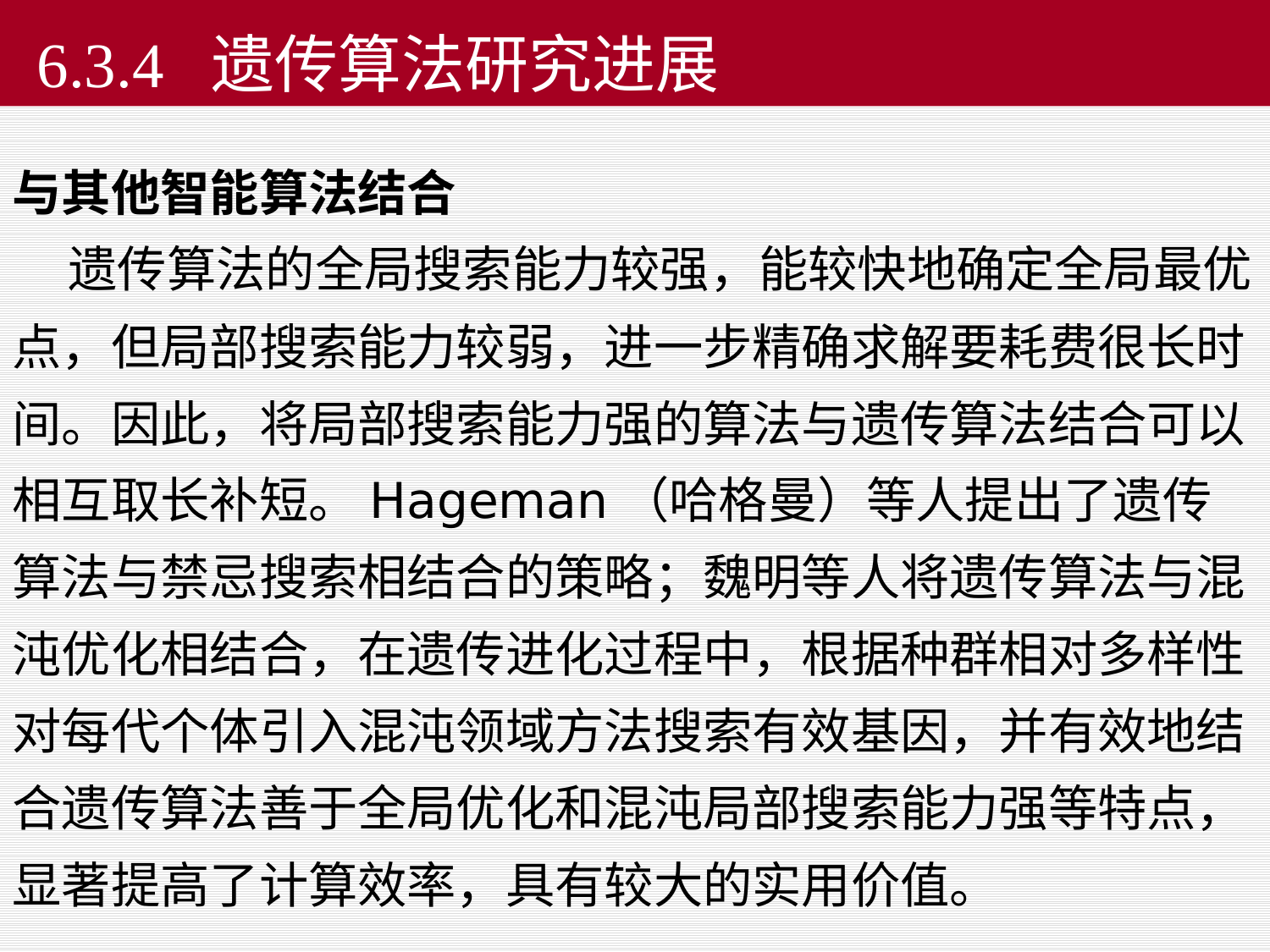

6.3.4  遗传算法研究进展
与其他智能算法结合
    遗传算法的全局搜索能力较强，能较快地确定全局最优点，但局部搜索能力较弱，进一步精确求解要耗费很长时间。因此，将局部搜索能力强的算法与遗传算法结合可以相互取长补短。Hageman（哈格曼）等人提出了遗传算法与禁忌搜索相结合的策略；魏明等人将遗传算法与混沌优化相结合，在遗传进化过程中，根据种群相对多样性对每代个体引入混沌领域方法搜索有效基因，并有效地结合遗传算法善于全局优化和混沌局部搜索能力强等特点，显著提高了计算效率，具有较大的实用价值。

130